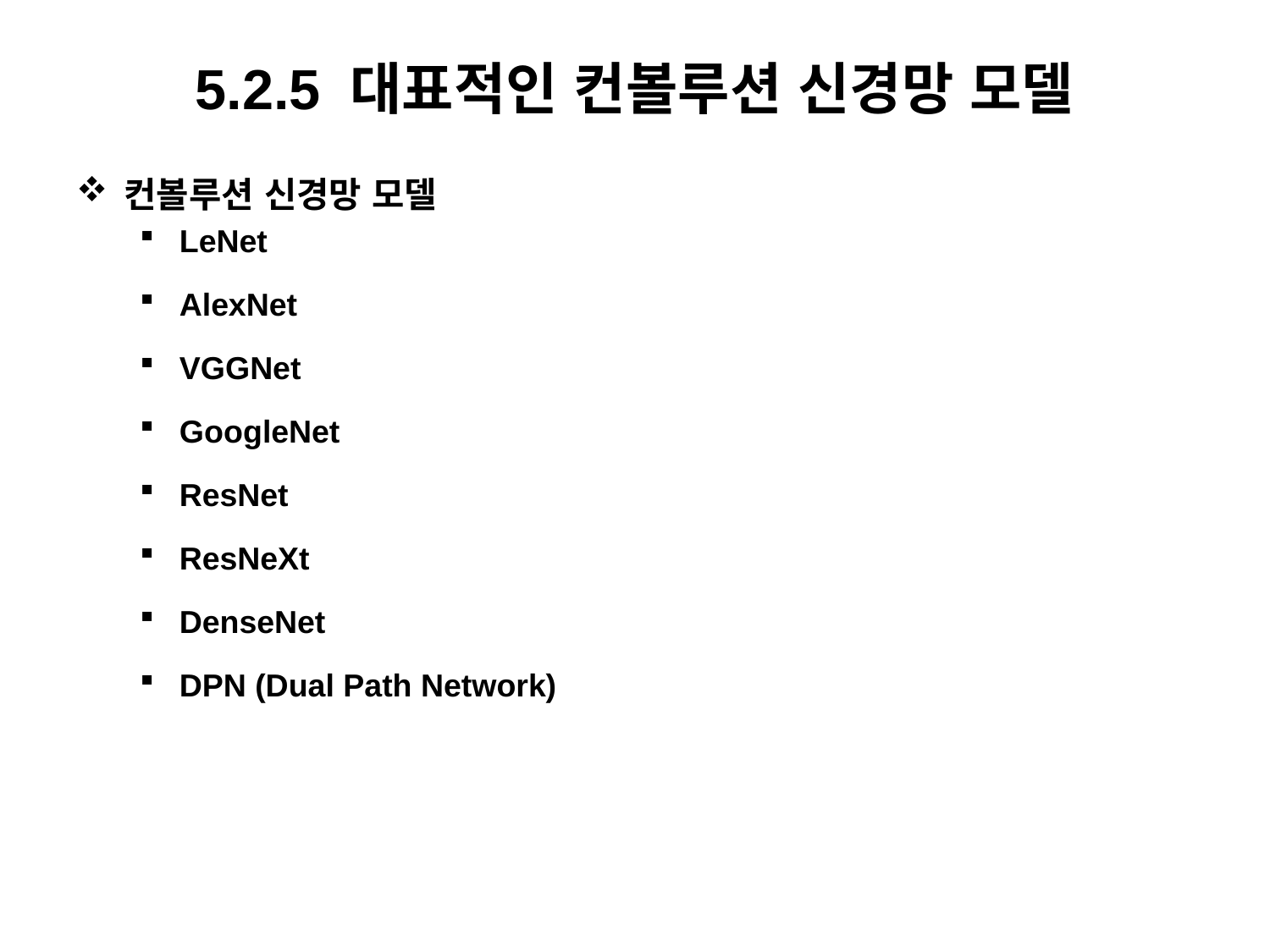

# 5.2.5 대표적인 컨볼루션 신경망 모델
컨볼루션 신경망 모델
LeNet
AlexNet
VGGNet
GoogleNet
ResNet
ResNeXt
DenseNet
DPN (Dual Path Network)